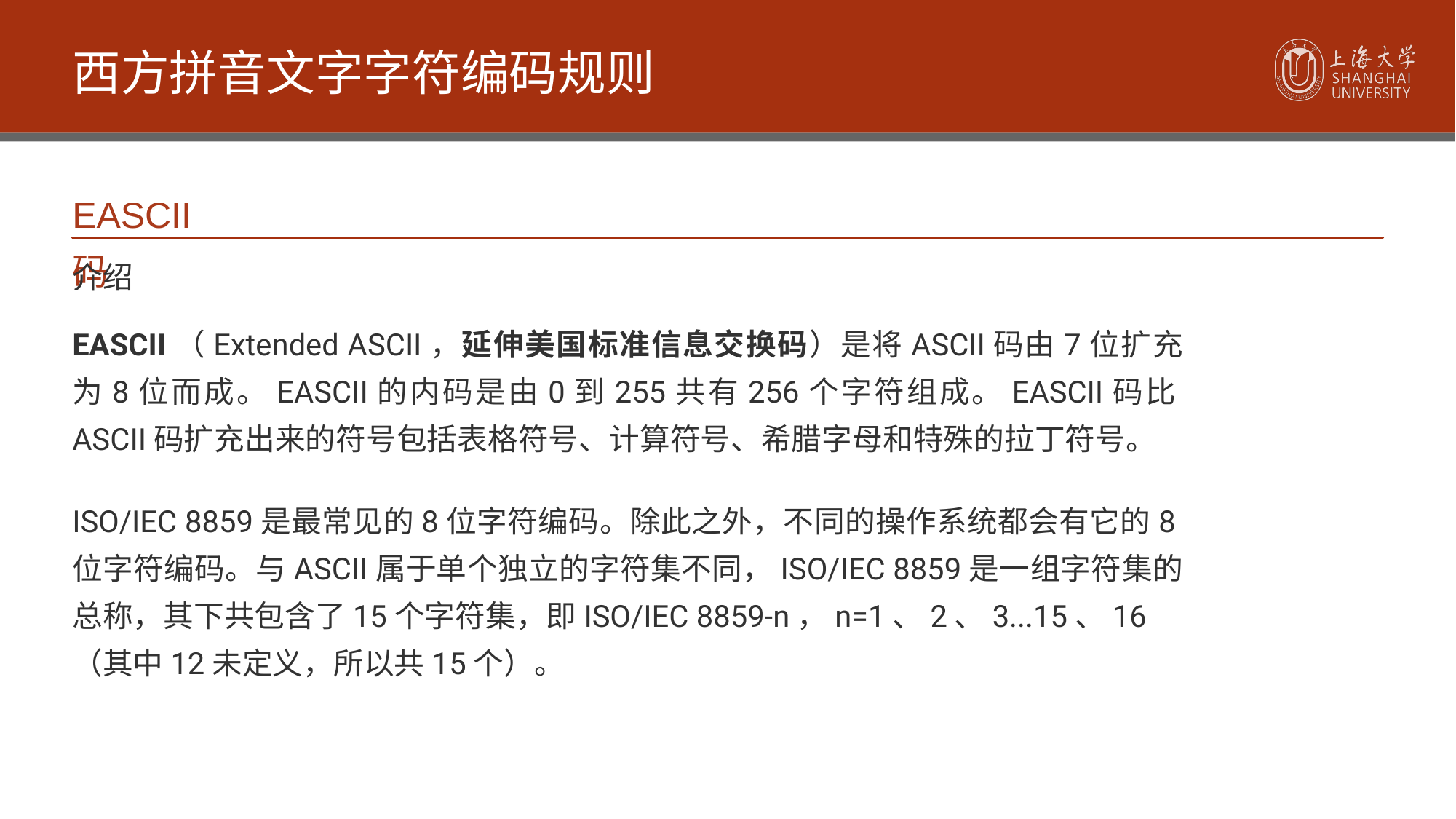

西方拼音文字字符编码规则
EASCII码
介绍
EASCII（Extended ASCII，延伸美国标准信息交换码）是将ASCII码由7位扩充为8位而成。EASCII的内码是由0到255共有256个字符组成。EASCII码比ASCII码扩充出来的符号包括表格符号、计算符号、希腊字母和特殊的拉丁符号。
ISO/IEC 8859是最常见的8位字符编码。除此之外，不同的操作系统都会有它的8位字符编码。与ASCII属于单个独立的字符集不同，ISO/IEC 8859是一组字符集的总称，其下共包含了15个字符集，即ISO/IEC 8859-n，n=1、2、3...15、16
（其中12未定义，所以共15个）。